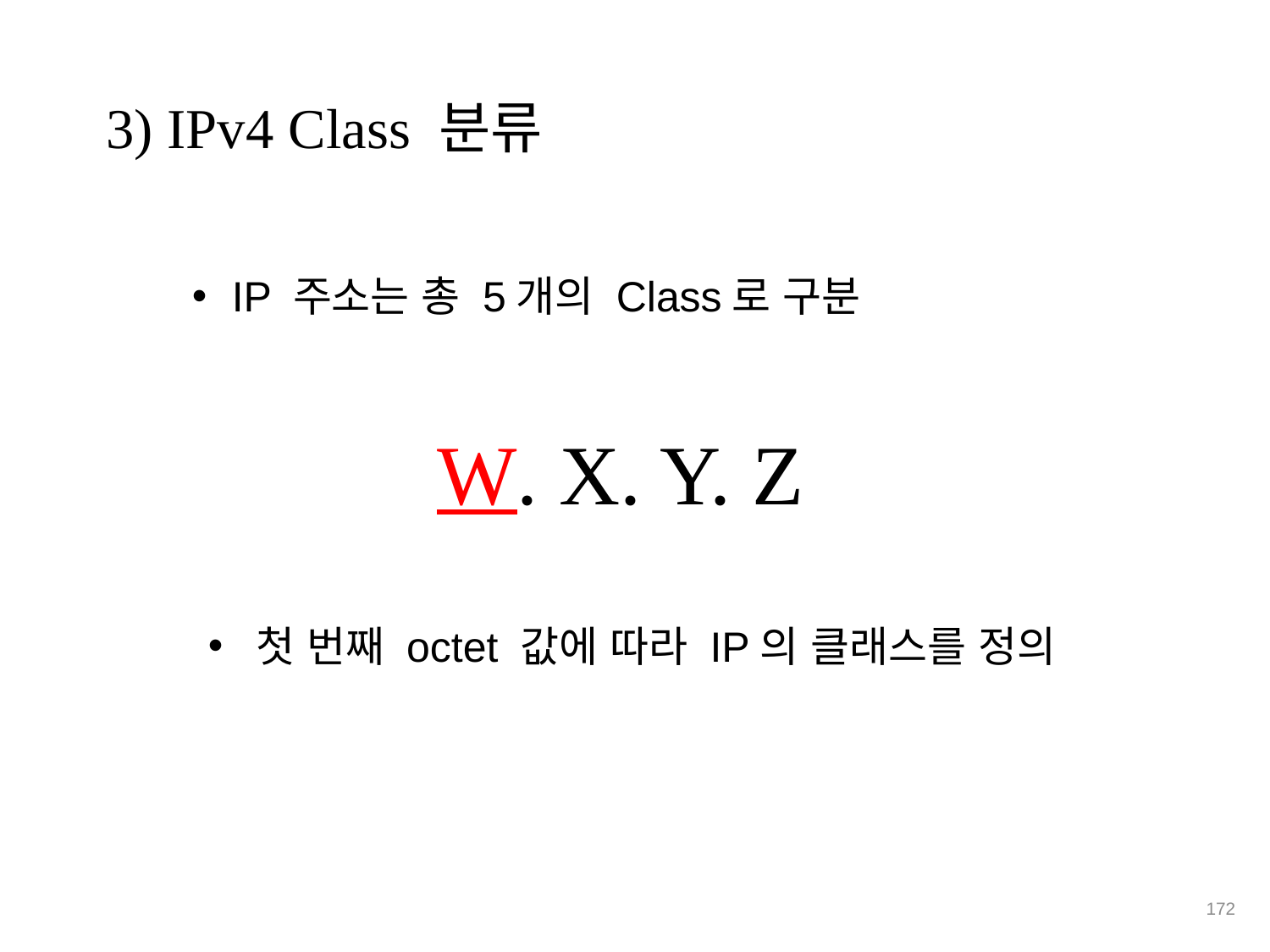

# 3) IPv4 Class 분류
IP 주소는 총 5개의 Class로 구분
W. X. Y. Z
첫 번째 octet 값에 따라 IP의 클래스를 정의
172